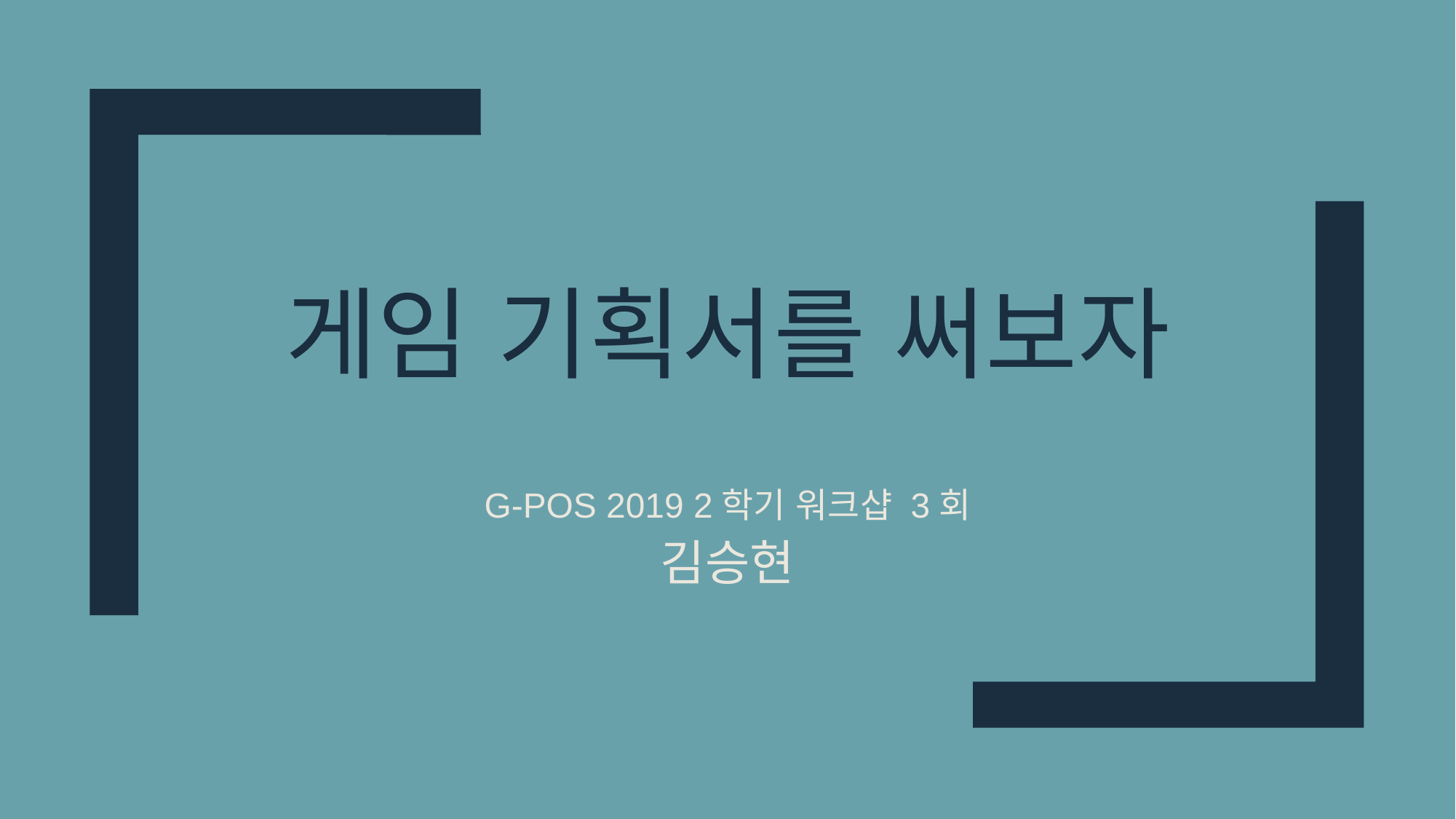

# 게임 기획서를 써보자
G-POS 2019 2학기 워크샵 3회
김승현